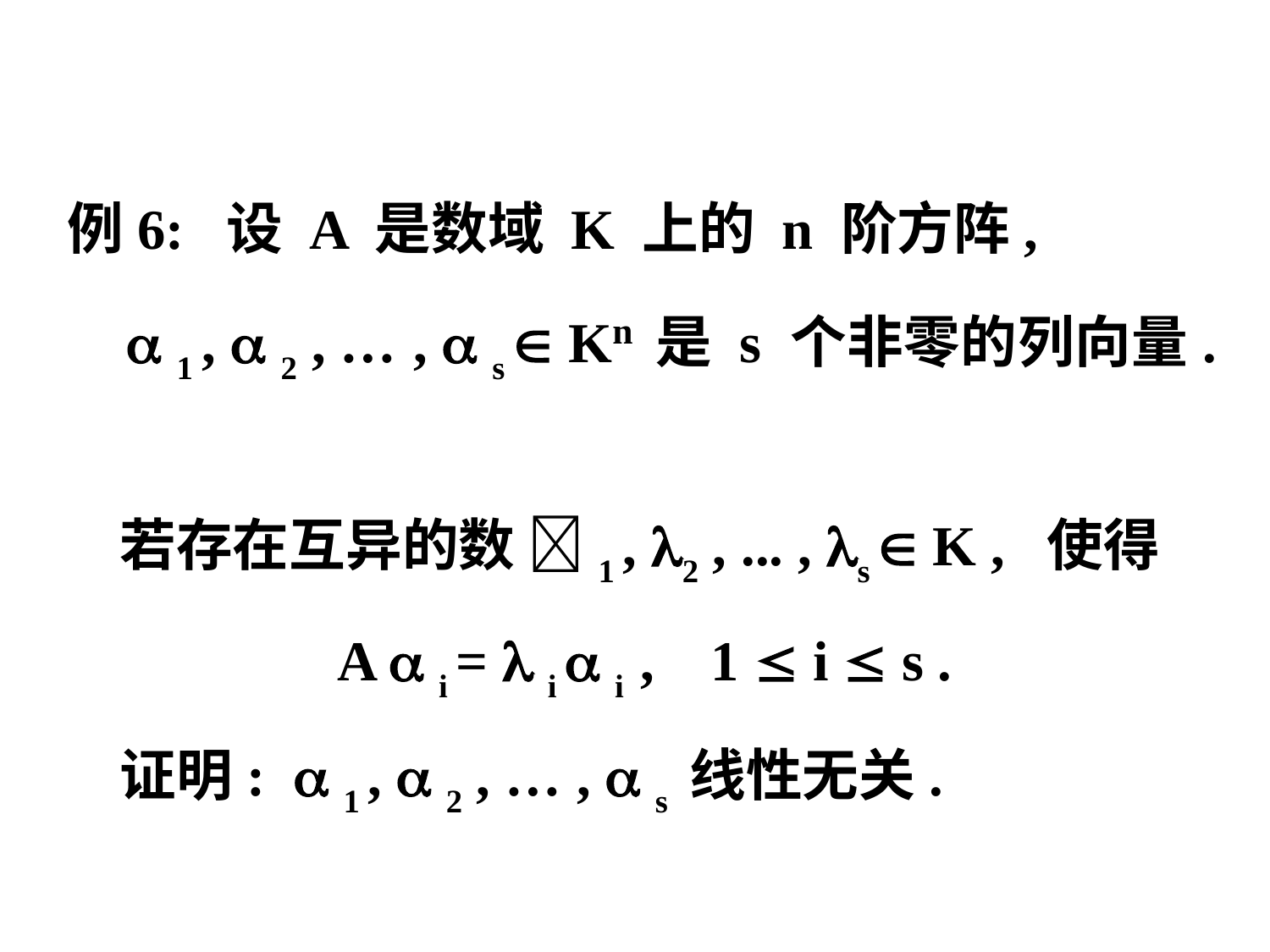

例6:  设 A 是数域 K 上的 n 阶方阵,
    α 1 , α 2 , … , α s ∈ Kn 是 s 个非零的列向量.
   若存在互异的数 λ1 , λ2 , ... , λs ∈ K ,  使得
                   A α i = λ i α i  ,    1 ≤ i ≤ s .
   证明:  α 1 , α 2 , … , α s 线性无关.